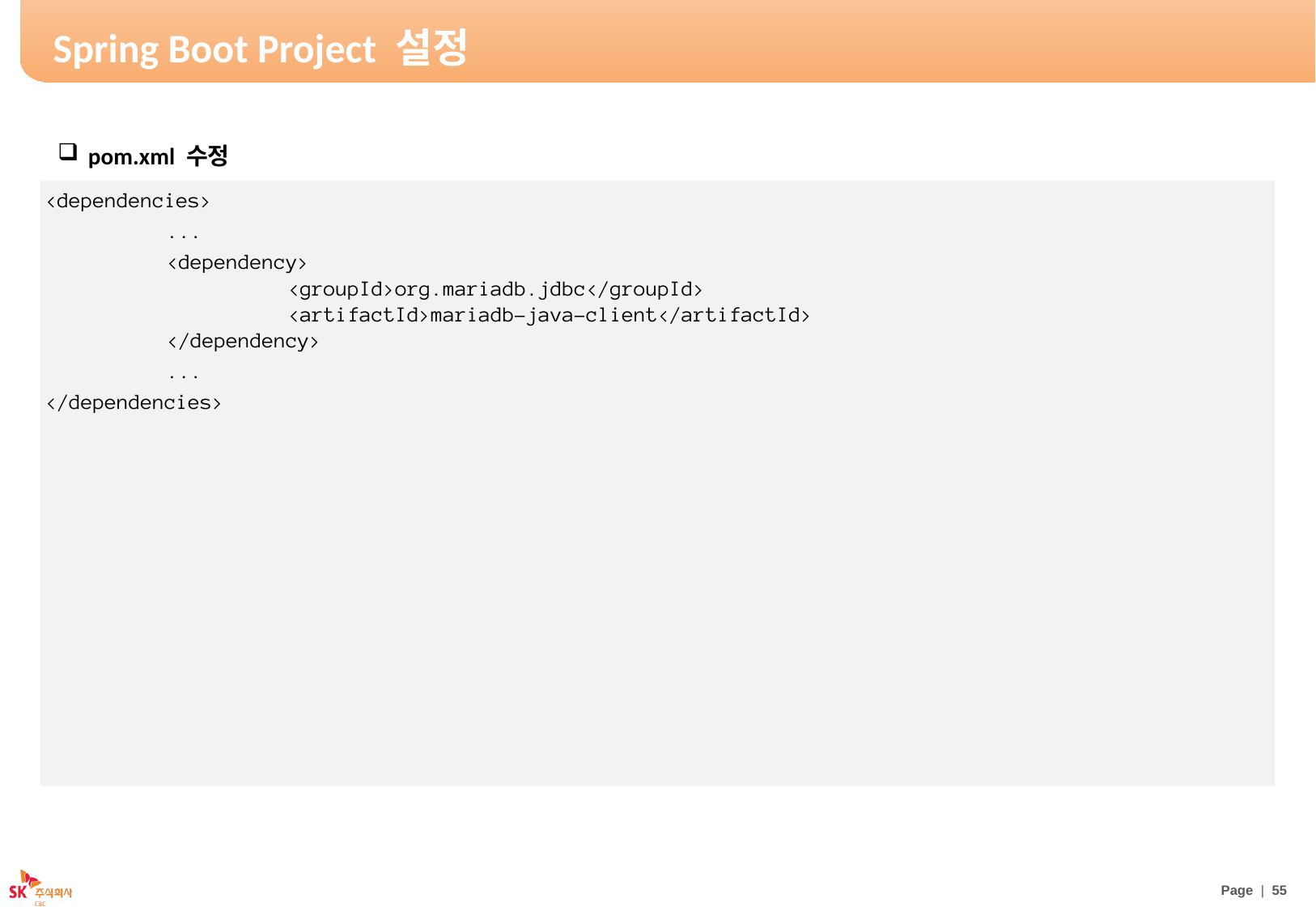

# Spring Boot Project 설정
pom.xml 수정
<dependencies>
	...
	<dependency>
		<groupId>org.mariadb.jdbc</groupId>
		<artifactId>mariadb-java-client</artifactId>
	</dependency>
	...
</dependencies>